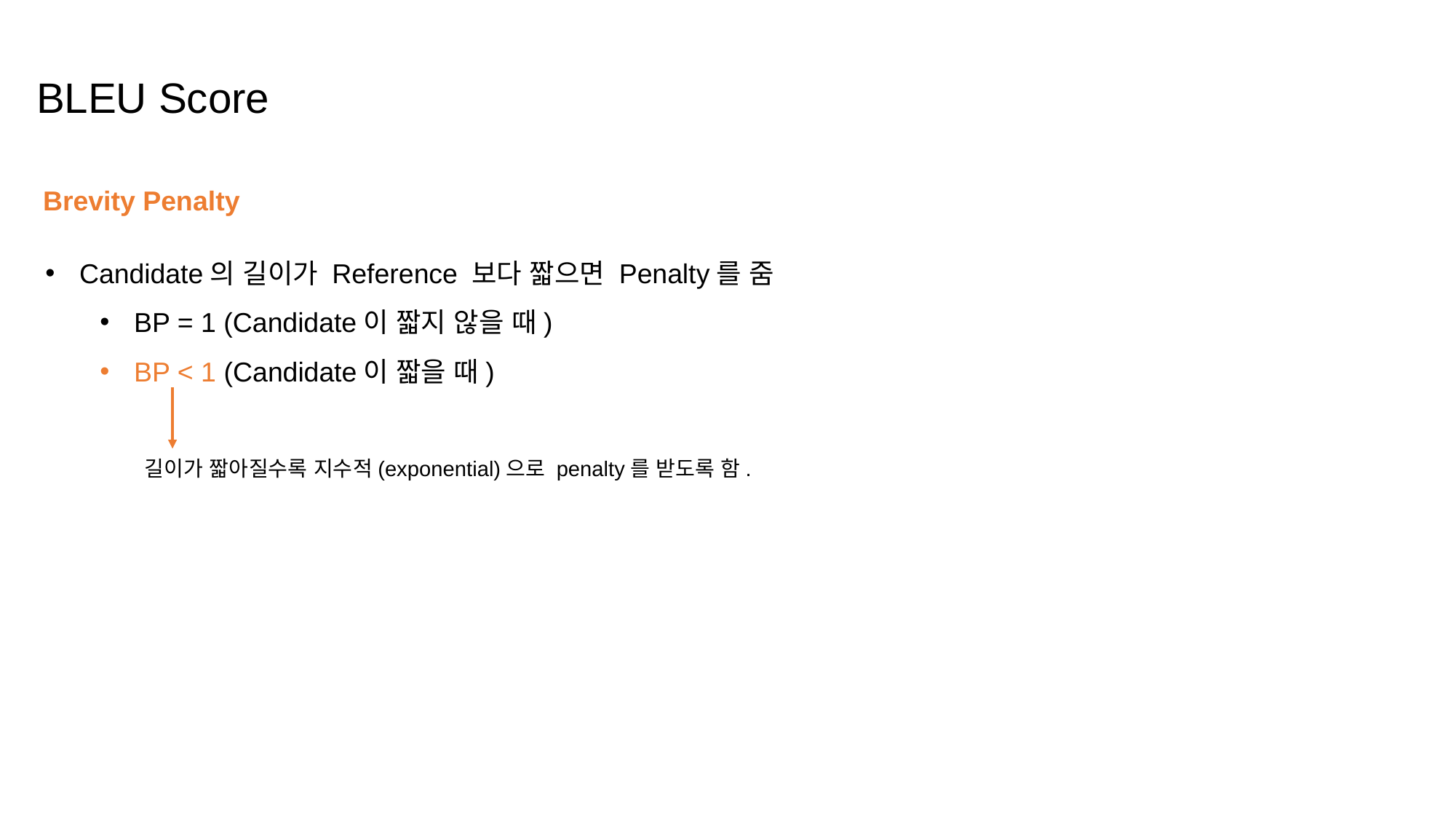

BLEU Score
Brevity Penalty
Candidate의 길이가 Reference 보다 짧으면 Penalty를 줌
BP = 1 (Candidate이 짧지 않을 때)
BP < 1 (Candidate이 짧을 때)
길이가 짧아질수록 지수적(exponential)으로 penalty를 받도록 함.